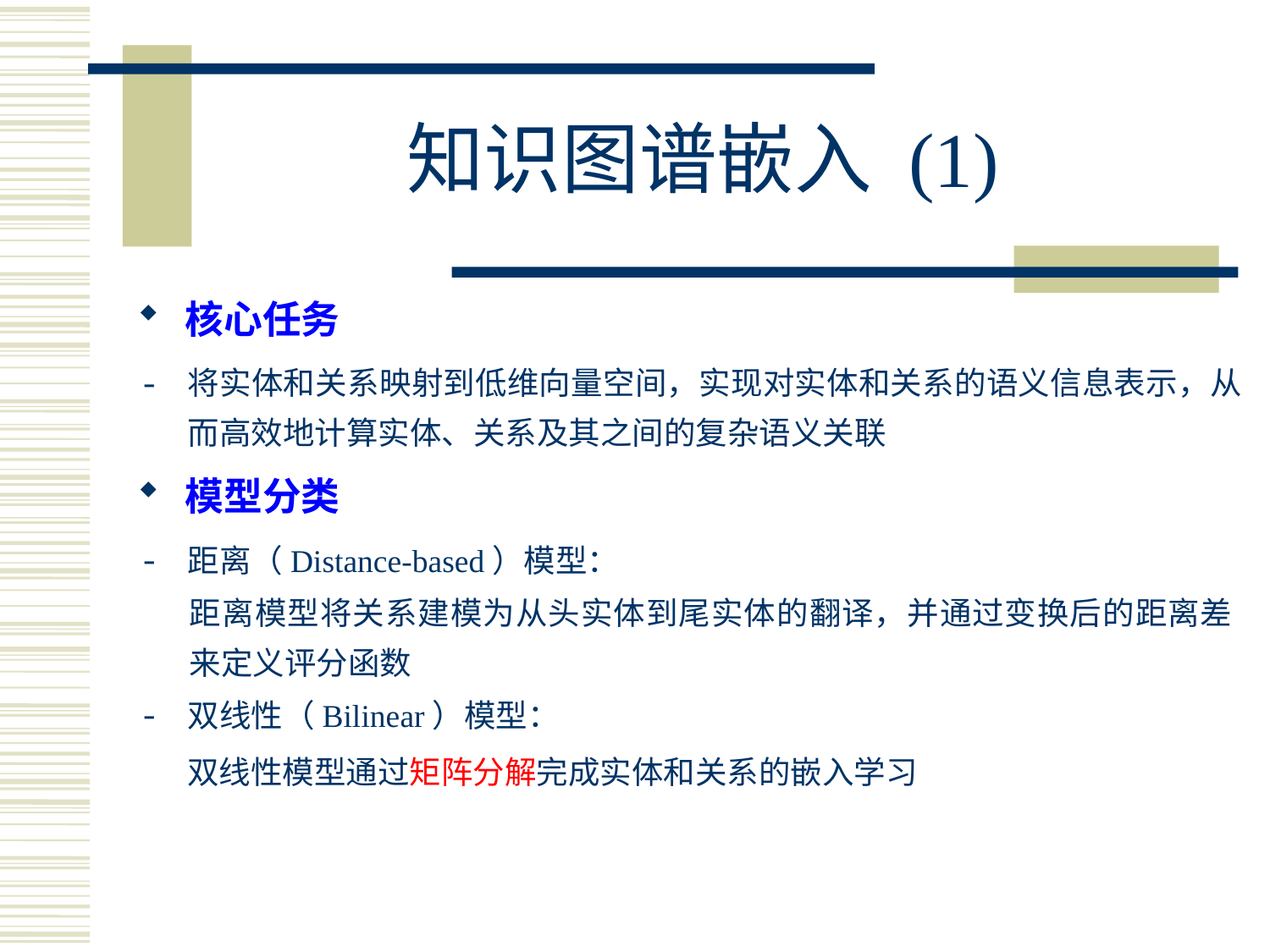

# 知识图谱嵌入 (1)

核心任务
将实体和关系映射到低维向量空间，实现对实体和关系的语义信息表示，从而高效地计算实体、关系及其之间的复杂语义关联
模型分类
距离（Distance-based）模型：

双线性（Bilinear）模型：
距离模型将关系建模为从头实体到尾实体的翻译，并通过变换后的距离差来定义评分函数
双线性模型通过矩阵分解完成实体和关系的嵌入学习